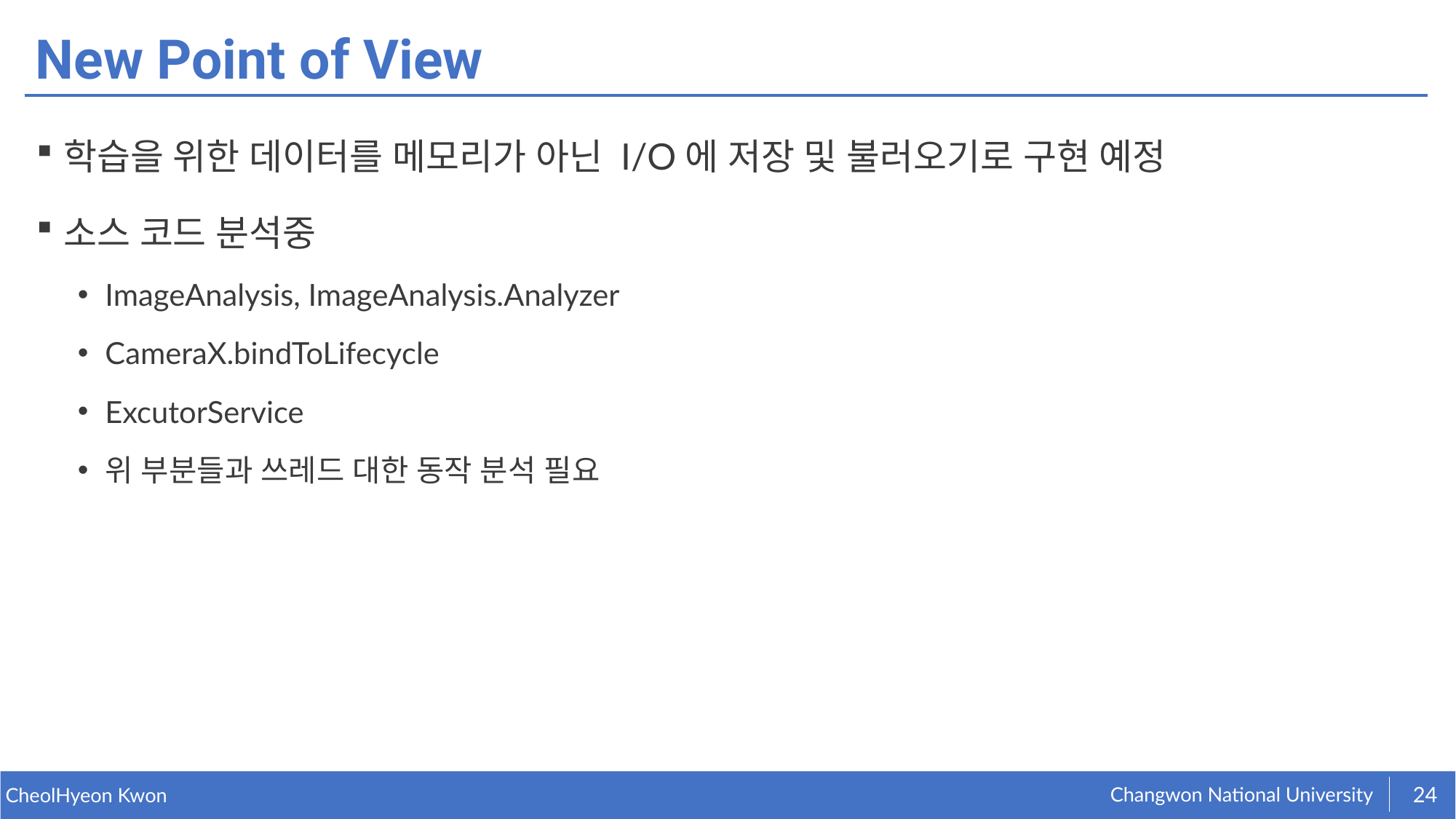

# New Point of View
학습을 위한 데이터를 메모리가 아닌 I/O에 저장 및 불러오기로 구현 예정
소스 코드 분석중
ImageAnalysis, ImageAnalysis.Analyzer
CameraX.bindToLifecycle
ExcutorService
위 부분들과 쓰레드 대한 동작 분석 필요
24